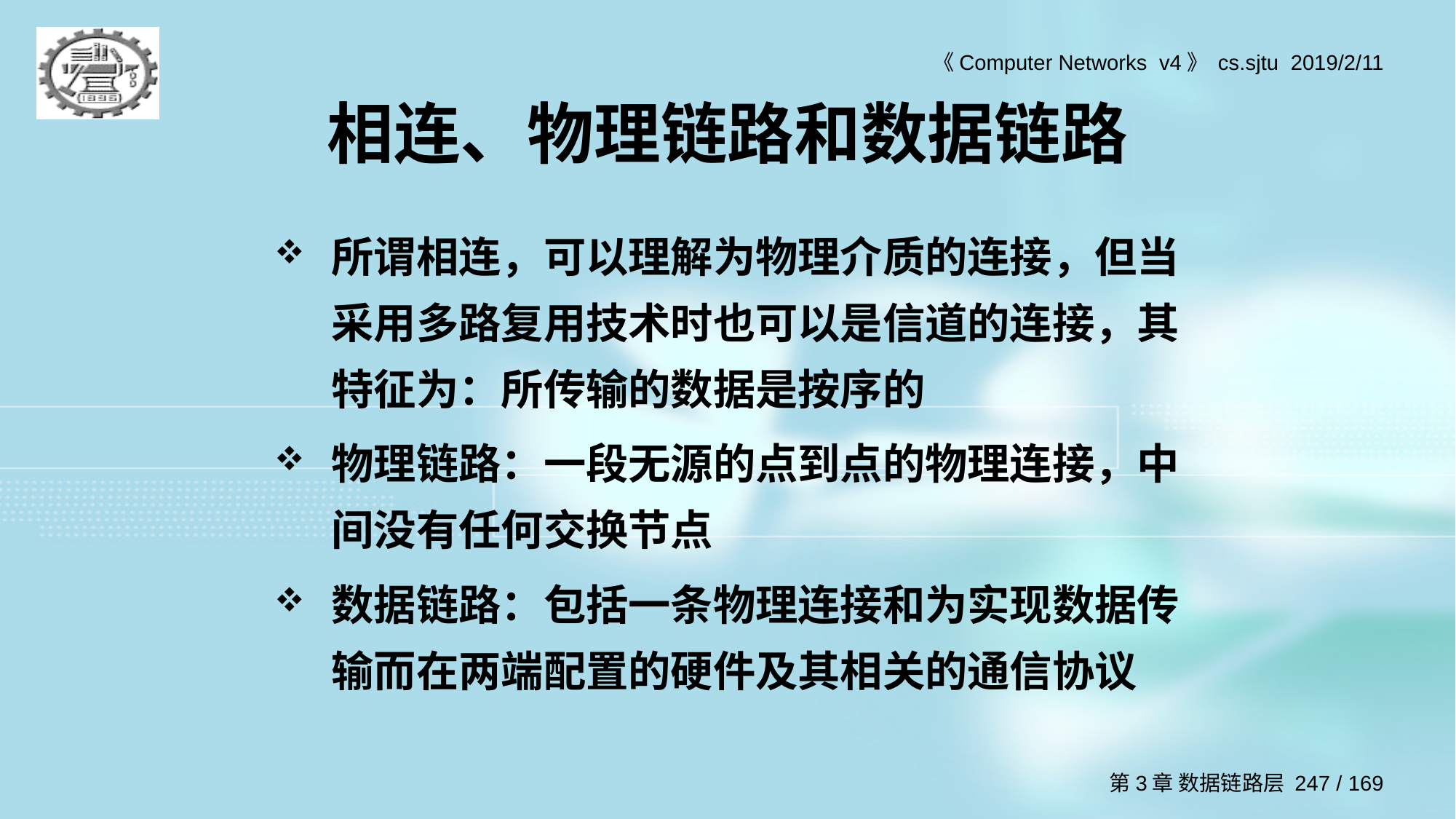

# 相连、物理链路和数据链路
所谓相连，可以理解为物理介质的连接，但当采用多路复用技术时也可以是信道的连接，其特征为：所传输的数据是按序的
物理链路：一段无源的点到点的物理连接，中间没有任何交换节点
数据链路：包括一条物理连接和为实现数据传输而在两端配置的硬件及其相关的通信协议